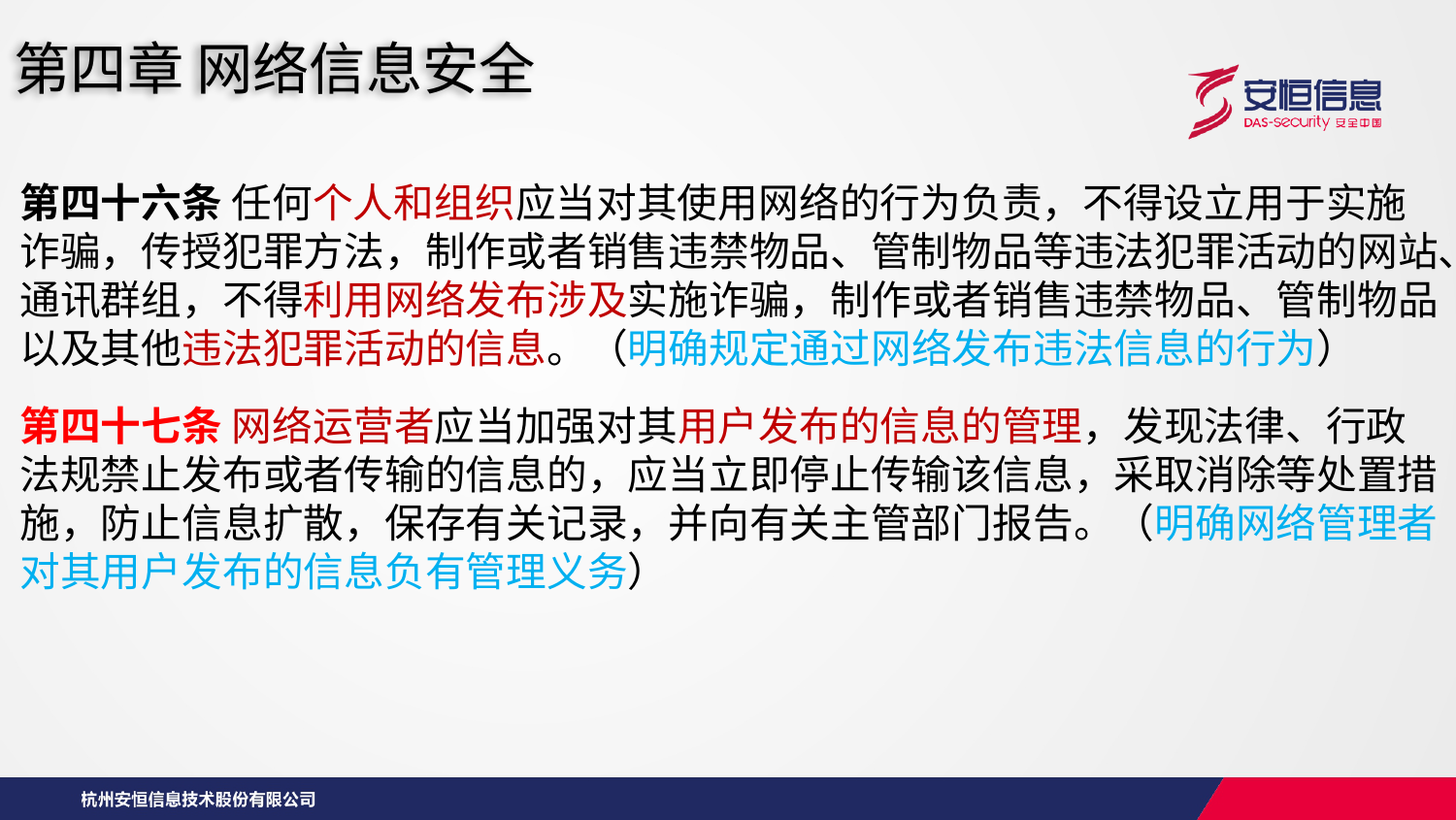

第四章 网络信息安全

第四十六条 任何个人和组织应当对其使用网络的行为负责，不得设立用于实施诈骗，传授犯罪方法，制作或者销售违禁物品、管制物品等违法犯罪活动的网站、通讯群组，不得利用网络发布涉及实施诈骗，制作或者销售违禁物品、管制物品以及其他违法犯罪活动的信息。（明确规定通过网络发布违法信息的行为）

第四十七条 网络运营者应当加强对其用户发布的信息的管理，发现法律、行政法规禁止发布或者传输的信息的，应当立即停止传输该信息，采取消除等处置措施，防止信息扩散，保存有关记录，并向有关主管部门报告。（明确网络管理者对其用户发布的信息负有管理义务）